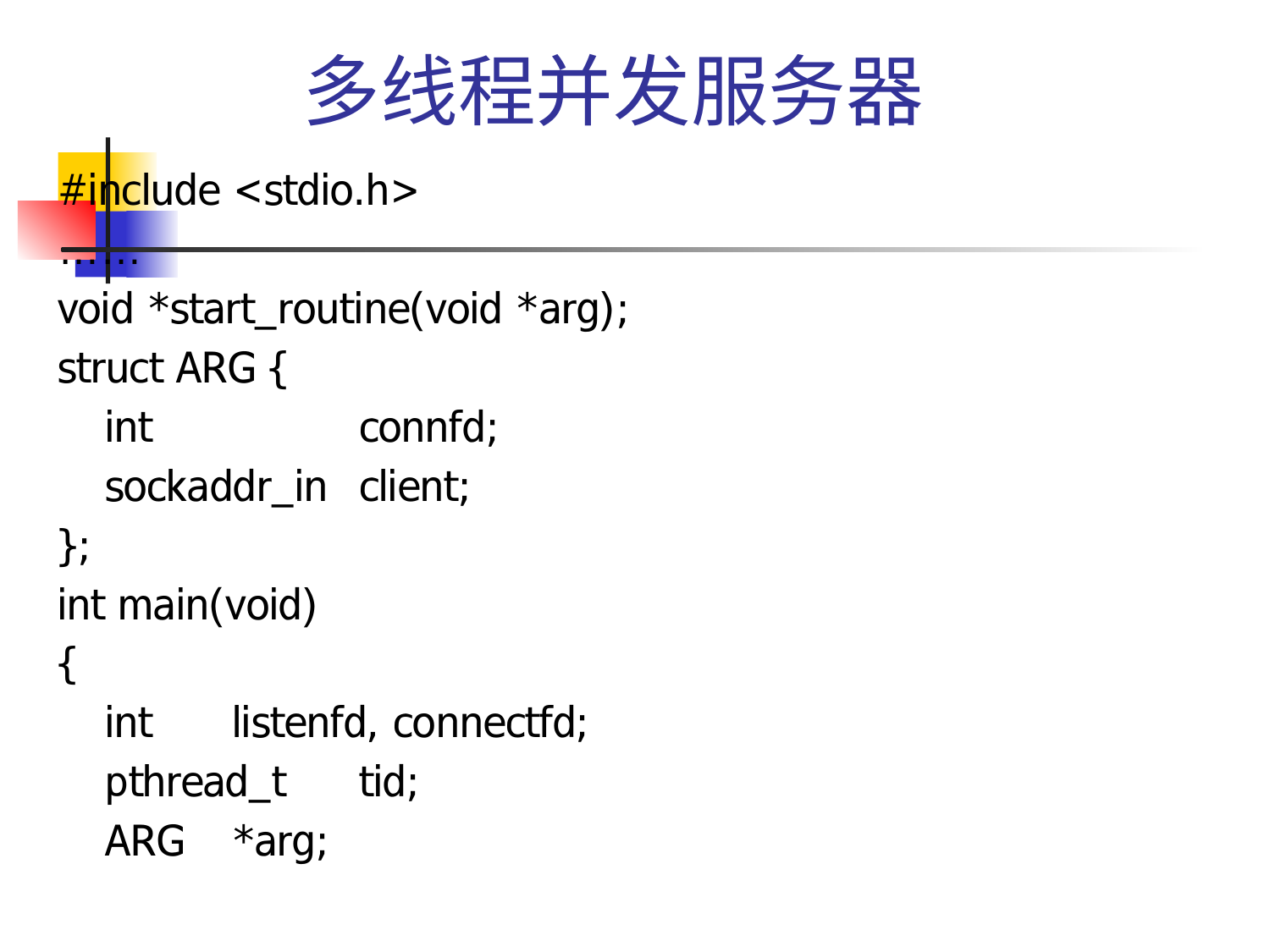

# 多线程并发服务器
#include <stdio.h>
……
void *start_routine(void *arg);
struct ARG {
	int 		connfd;
	sockaddr_in 	client;
};
int main(void)
{
	int	listenfd, connectfd;
	pthread_t	tid;
	ARG	*arg;